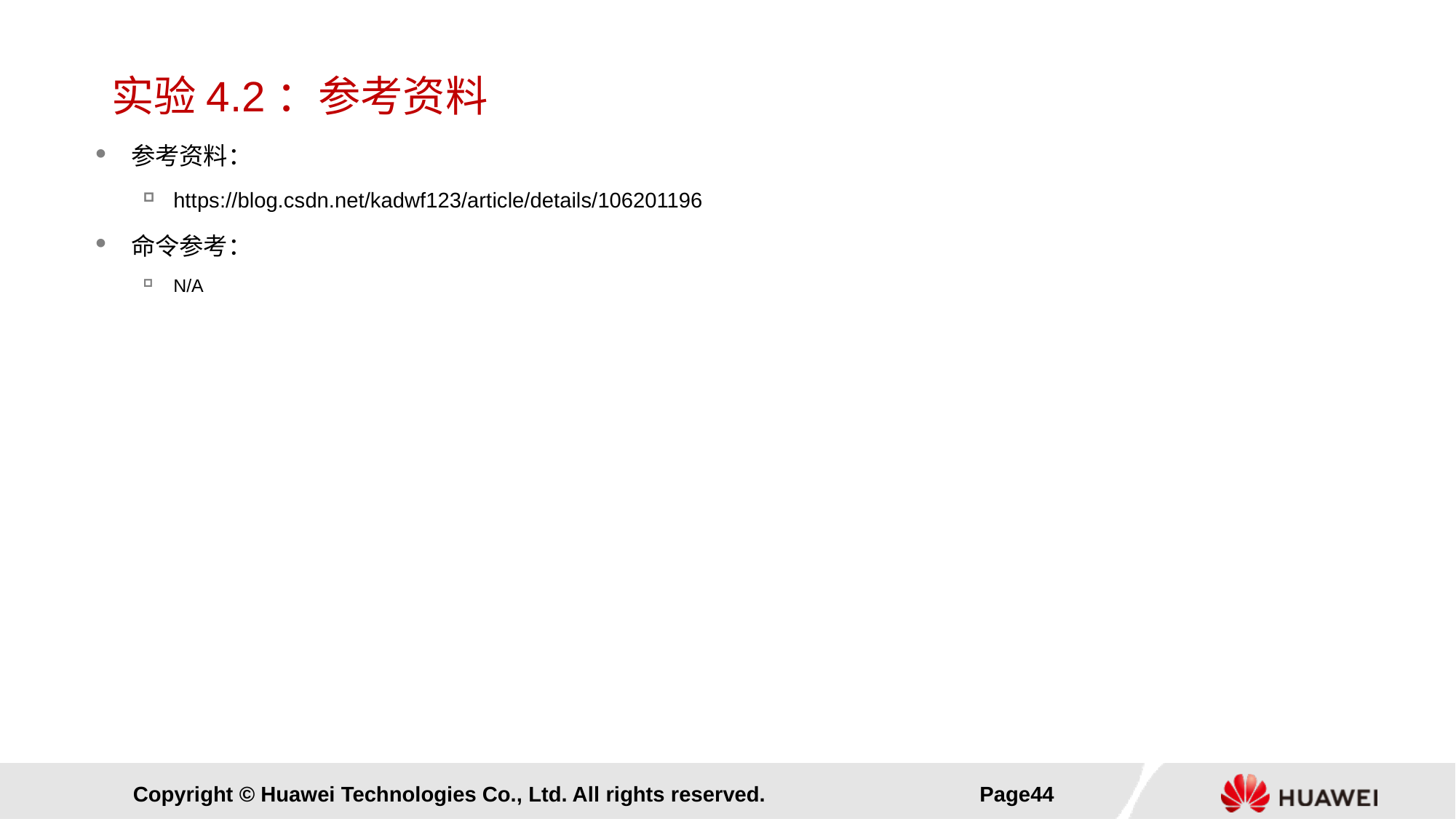

# 实验4.2：参考资料
参考资料：
https://blog.csdn.net/kadwf123/article/details/106201196
命令参考：
N/A
Page44